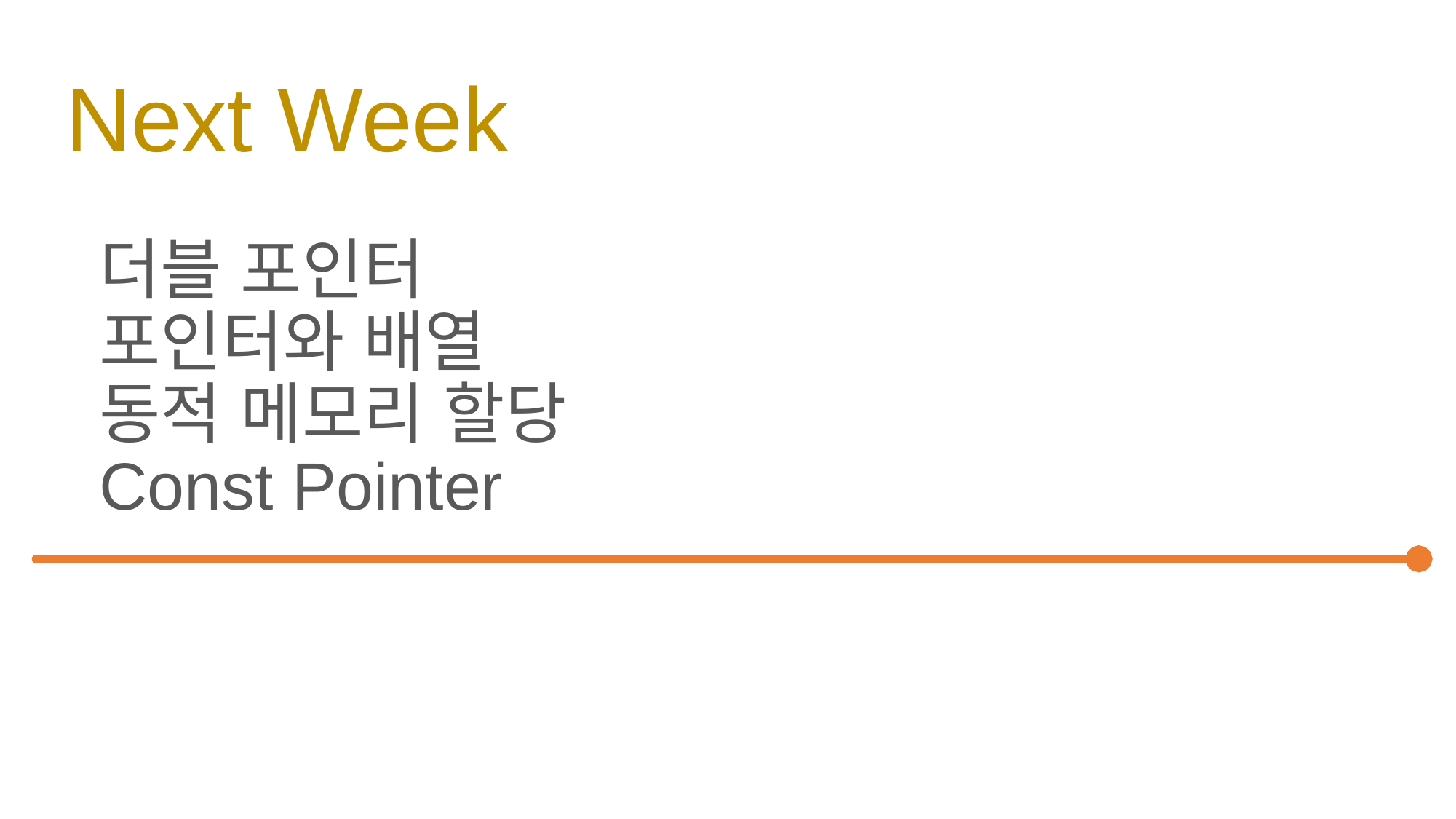

# Next Week
더블 포인터
포인터와 배열
동적 메모리 할당
Const Pointer